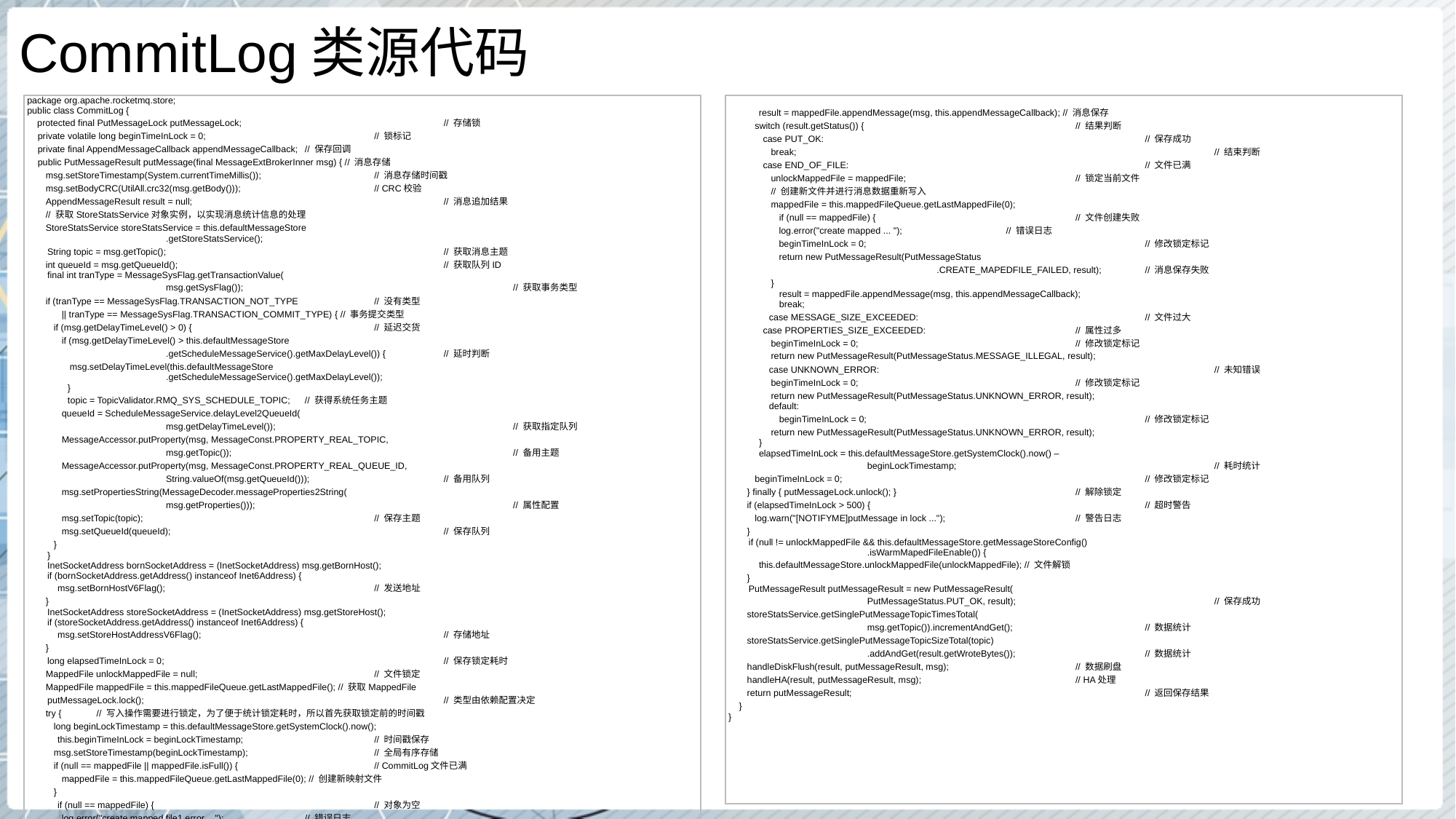

# CommitLog类源代码
| package org.apache.rocketmq.store; public class CommitLog { protected final PutMessageLock putMessageLock; // 存储锁 private volatile long beginTimeInLock = 0; // 锁标记 private final AppendMessageCallback appendMessageCallback; // 保存回调 public PutMessageResult putMessage(final MessageExtBrokerInner msg) { // 消息存储 msg.setStoreTimestamp(System.currentTimeMillis()); // 消息存储时间戳 msg.setBodyCRC(UtilAll.crc32(msg.getBody())); // CRC校验 AppendMessageResult result = null; // 消息追加结果 // 获取StoreStatsService对象实例，以实现消息统计信息的处理 StoreStatsService storeStatsService = this.defaultMessageStore .getStoreStatsService(); String topic = msg.getTopic(); // 获取消息主题 int queueId = msg.getQueueId(); // 获取队列ID final int tranType = MessageSysFlag.getTransactionValue( msg.getSysFlag()); // 获取事务类型 if (tranType == MessageSysFlag.TRANSACTION\_NOT\_TYPE // 没有类型 || tranType == MessageSysFlag.TRANSACTION\_COMMIT\_TYPE) { // 事务提交类型 if (msg.getDelayTimeLevel() > 0) { // 延迟交货 if (msg.getDelayTimeLevel() > this.defaultMessageStore .getScheduleMessageService().getMaxDelayLevel()) { // 延时判断 msg.setDelayTimeLevel(this.defaultMessageStore .getScheduleMessageService().getMaxDelayLevel()); } topic = TopicValidator.RMQ\_SYS\_SCHEDULE\_TOPIC; // 获得系统任务主题 queueId = ScheduleMessageService.delayLevel2QueueId( msg.getDelayTimeLevel()); // 获取指定队列 MessageAccessor.putProperty(msg, MessageConst.PROPERTY\_REAL\_TOPIC, msg.getTopic()); // 备用主题 MessageAccessor.putProperty(msg, MessageConst.PROPERTY\_REAL\_QUEUE\_ID, String.valueOf(msg.getQueueId())); // 备用队列 msg.setPropertiesString(MessageDecoder.messageProperties2String( msg.getProperties())); // 属性配置 msg.setTopic(topic); // 保存主题 msg.setQueueId(queueId); // 保存队列 } } InetSocketAddress bornSocketAddress = (InetSocketAddress) msg.getBornHost(); if (bornSocketAddress.getAddress() instanceof Inet6Address) { msg.setBornHostV6Flag(); // 发送地址 } InetSocketAddress storeSocketAddress = (InetSocketAddress) msg.getStoreHost(); if (storeSocketAddress.getAddress() instanceof Inet6Address) { msg.setStoreHostAddressV6Flag(); // 存储地址 } long elapsedTimeInLock = 0; // 保存锁定耗时 MappedFile unlockMappedFile = null; // 文件锁定 MappedFile mappedFile = this.mappedFileQueue.getLastMappedFile(); // 获取MappedFile putMessageLock.lock(); // 类型由依赖配置决定 try { // 写入操作需要进行锁定，为了便于统计锁定耗时，所以首先获取锁定前的时间戳 long beginLockTimestamp = this.defaultMessageStore.getSystemClock().now(); this.beginTimeInLock = beginLockTimestamp; // 时间戳保存 msg.setStoreTimestamp(beginLockTimestamp); // 全局有序存储 if (null == mappedFile || mappedFile.isFull()) { // CommitLog文件已满 mappedFile = this.mappedFileQueue.getLastMappedFile(0); // 创建新映射文件 } if (null == mappedFile) { // 对象为空 log.error("create mapped file1 error ..."); // 错误日志 beginTimeInLock = 0; // 修改锁标记 return new PutMessageResult( |
| --- |
| result = mappedFile.appendMessage(msg, this.appendMessageCallback); // 消息保存 switch (result.getStatus()) { // 结果判断 case PUT\_OK: // 保存成功 break; // 结束判断 case END\_OF\_FILE: // 文件已满 unlockMappedFile = mappedFile; // 锁定当前文件 // 创建新文件并进行消息数据重新写入 mappedFile = this.mappedFileQueue.getLastMappedFile(0); if (null == mappedFile) { // 文件创建失败 log.error("create mapped ... "); // 错误日志 beginTimeInLock = 0; // 修改锁定标记 return new PutMessageResult(PutMessageStatus .CREATE\_MAPEDFILE\_FAILED, result); // 消息保存失败 } result = mappedFile.appendMessage(msg, this.appendMessageCallback); break; case MESSAGE\_SIZE\_EXCEEDED: // 文件过大 case PROPERTIES\_SIZE\_EXCEEDED: // 属性过多 beginTimeInLock = 0; // 修改锁定标记 return new PutMessageResult(PutMessageStatus.MESSAGE\_ILLEGAL, result); case UNKNOWN\_ERROR: // 未知错误 beginTimeInLock = 0; // 修改锁定标记 return new PutMessageResult(PutMessageStatus.UNKNOWN\_ERROR, result); default: beginTimeInLock = 0; // 修改锁定标记 return new PutMessageResult(PutMessageStatus.UNKNOWN\_ERROR, result); } elapsedTimeInLock = this.defaultMessageStore.getSystemClock().now() – beginLockTimestamp; // 耗时统计 beginTimeInLock = 0; // 修改锁定标记 } finally { putMessageLock.unlock(); } // 解除锁定 if (elapsedTimeInLock > 500) { // 超时警告 log.warn("[NOTIFYME]putMessage in lock ..."); // 警告日志 } if (null != unlockMappedFile && this.defaultMessageStore.getMessageStoreConfig() .isWarmMapedFileEnable()) { this.defaultMessageStore.unlockMappedFile(unlockMappedFile); // 文件解锁 } PutMessageResult putMessageResult = new PutMessageResult( PutMessageStatus.PUT\_OK, result); // 保存成功 storeStatsService.getSinglePutMessageTopicTimesTotal( msg.getTopic()).incrementAndGet(); // 数据统计 storeStatsService.getSinglePutMessageTopicSizeTotal(topic) .addAndGet(result.getWroteBytes()); // 数据统计 handleDiskFlush(result, putMessageResult, msg); // 数据刷盘 handleHA(result, putMessageResult, msg); // HA处理 return putMessageResult; // 返回保存结果 } } |
| --- |